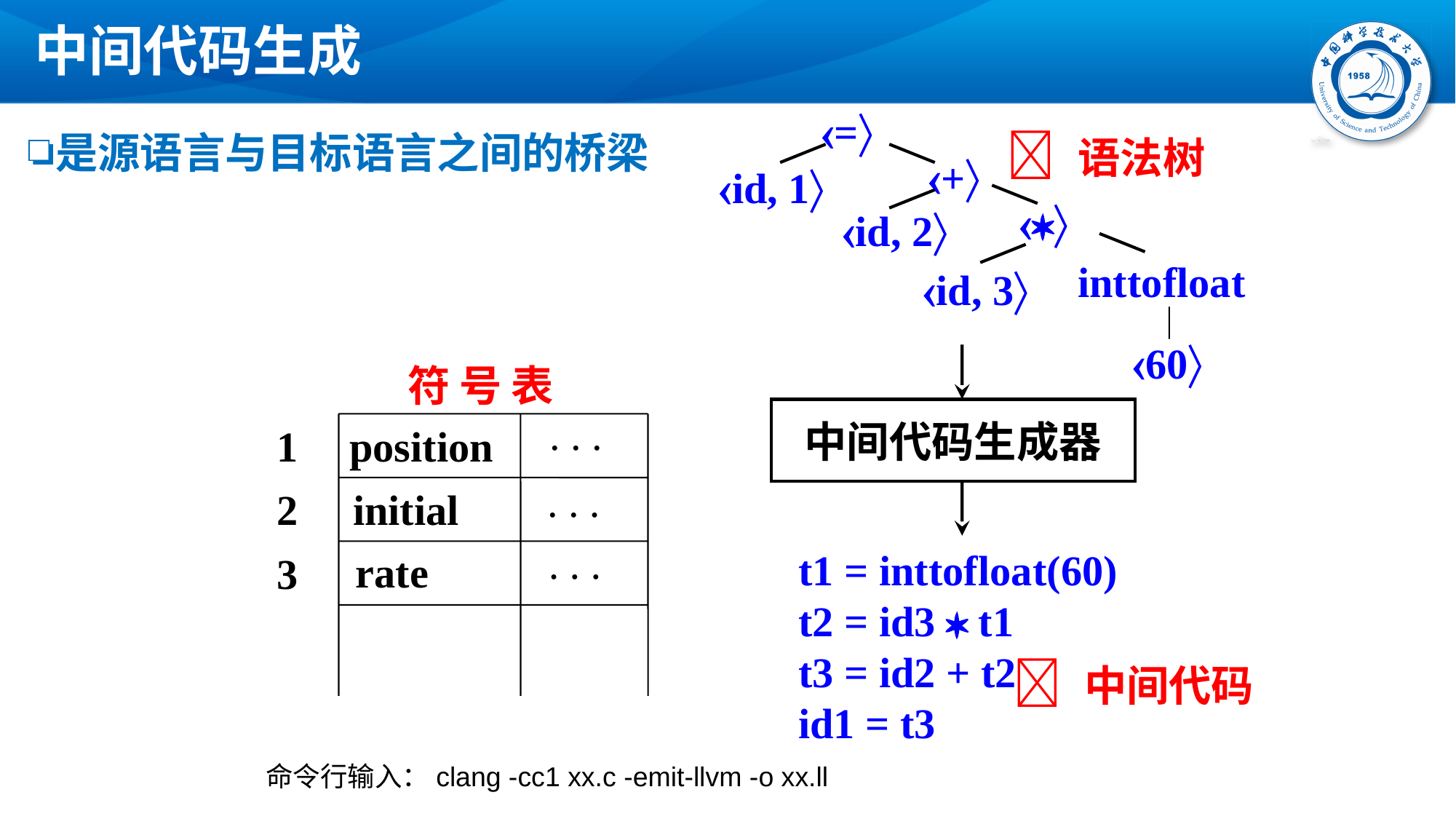

# 中间代码生成
〈=〉

〈+〉
〈id, 1〉

〈∗〉
〈id, 2〉

inttofloat
〈id, 3〉

〈60〉

中间代码生成器

t1 = inttofloat(60)
t2 = id3 ∗ t1
t3 = id2 + t2
id1 = t3
← 语法树
是源语言与目标语言之间的桥梁
符 号 表
. . .
1

position

. . .
2

initial
. . .
rate
3

← 中间代码
命令行输入：clang -cc1 xx.c -emit-llvm -o xx.ll